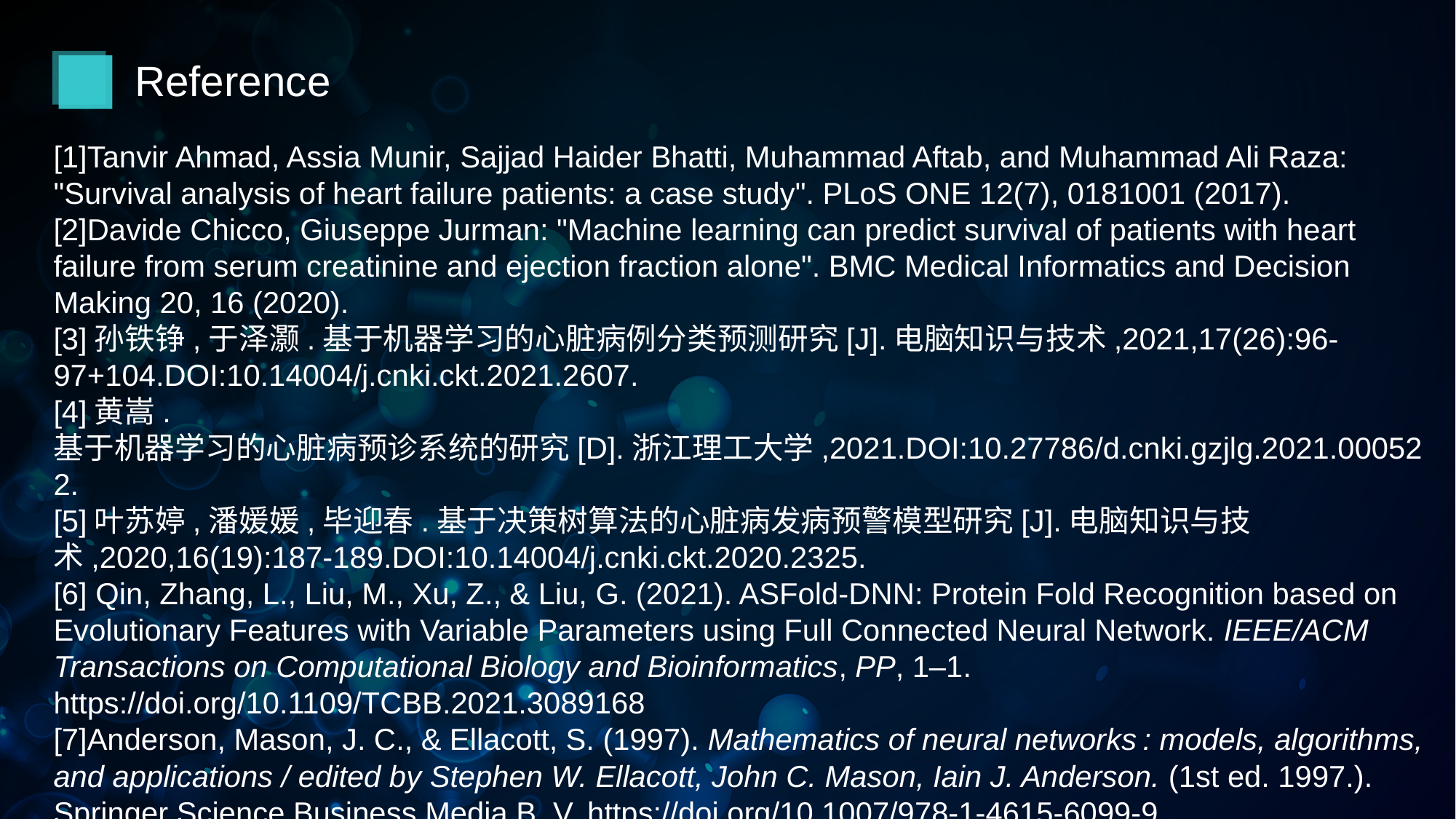

Reference

[1]Tanvir Ahmad, Assia Munir, Sajjad Haider Bhatti, Muhammad Aftab, and Muhammad Ali Raza: "Survival analysis of heart failure patients: a case study". PLoS ONE 12(7), 0181001 (2017).
[2]Davide Chicco, Giuseppe Jurman: "Machine learning can predict survival of patients with heart failure from serum creatinine and ejection fraction alone". BMC Medical Informatics and Decision Making 20, 16 (2020).
[3]孙铁铮,于泽灏.基于机器学习的心脏病例分类预测研究[J].电脑知识与技术,2021,17(26):96-97+104.DOI:10.14004/j.cnki.ckt.2021.2607.
[4]黄嵩. 基于机器学习的心脏病预诊系统的研究[D].浙江理工大学,2021.DOI:10.27786/d.cnki.gzjlg.2021.000522.
[5]叶苏婷,潘媛媛,毕迎春.基于决策树算法的心脏病发病预警模型研究[J].电脑知识与技术,2020,16(19):187-189.DOI:10.14004/j.cnki.ckt.2020.2325.
[6] Qin, Zhang, L., Liu, M., Xu, Z., & Liu, G. (2021). ASFold-DNN: Protein Fold Recognition based on Evolutionary Features with Variable Parameters using Full Connected Neural Network. IEEE/ACM Transactions on Computational Biology and Bioinformatics, PP, 1–1. https://doi.org/10.1109/TCBB.2021.3089168
[7]Anderson, Mason, J. C., & Ellacott, S. (1997). Mathematics of neural networks : models, algorithms, and applications / edited by Stephen W. Ellacott, John C. Mason, Iain J. Anderson. (1st ed. 1997.). Springer Science Business Media B. V. https://doi.org/10.1007/978-1-4615-6099-9